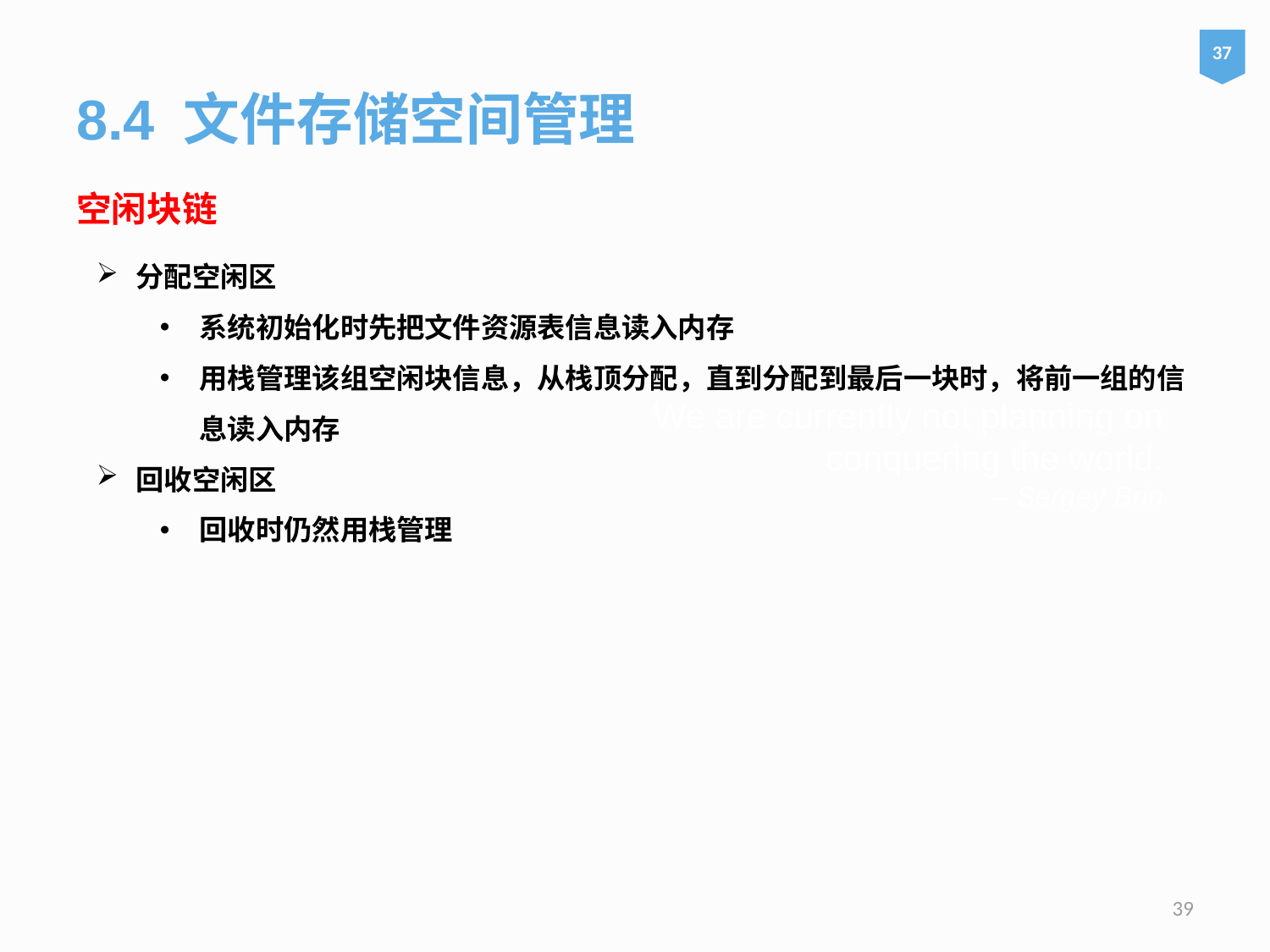

37
8.4 文件存储空间管理
空闲块链
分配空闲区
系统初始化时先把文件资源表信息读入内存
用栈管理该组空闲块信息，从栈顶分配，直到分配到最后一块时，将前一组的信息读入内存
回收空闲区
回收时仍然用栈管理

# We are currently not planning on conquering the world. – Sergey Brin
39